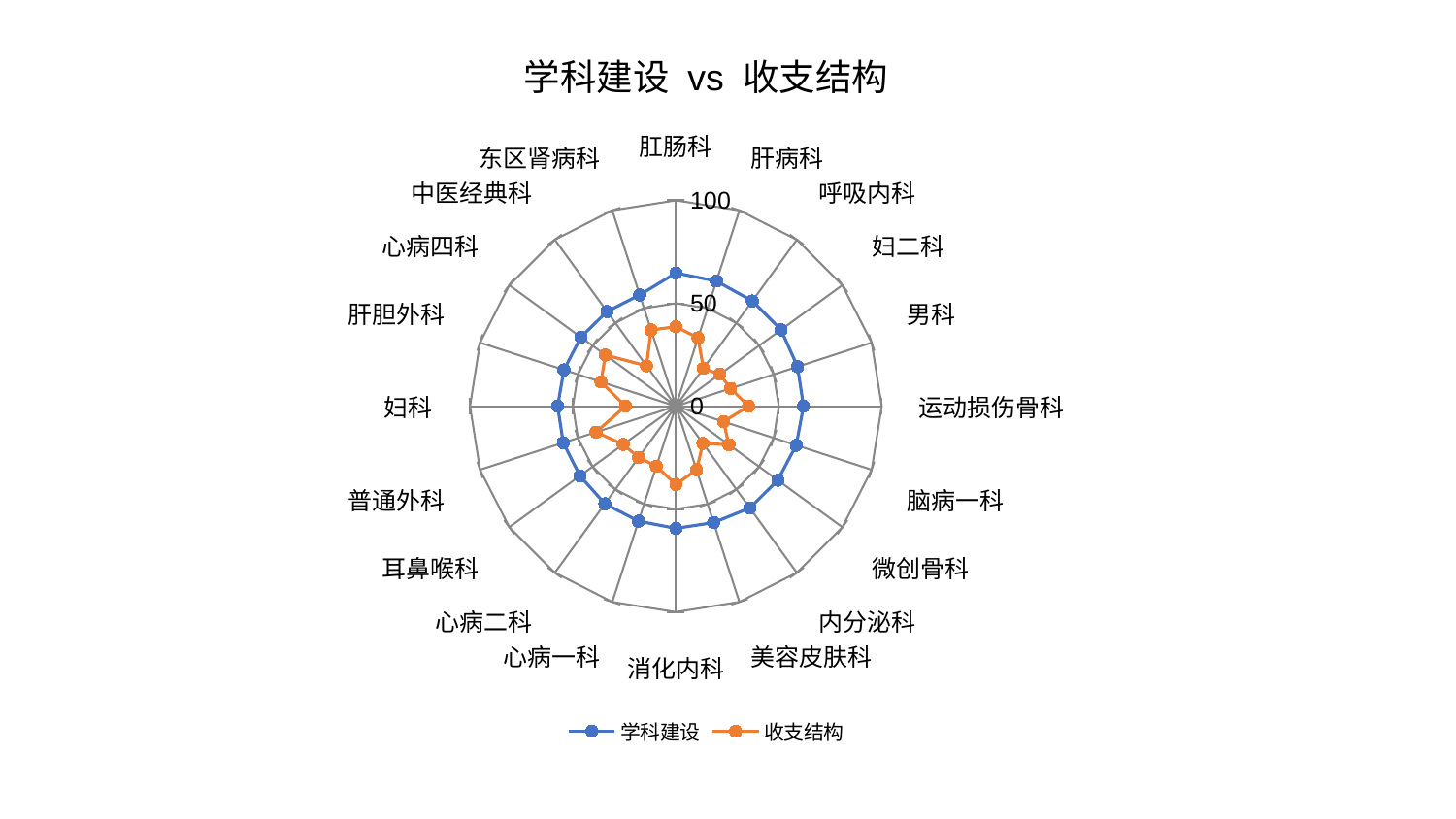

### Chart: 学科建设 vs 收支结构

| Category | 学科建设 | 收支结构 |
|---|---|---|
| 肛肠科 | 64.70502704977709 | 38.62811763868206 |
| 肝病科 | 63.888680918631486 | 34.905624244944654 |
| 呼吸内科 | 63.193868596329985 | 22.741092332870444 |
| 妇二科 | 63.174579340859175 | 26.425743156740552 |
| 男科 | 62.16696332074464 | 27.990952775041418 |
| 运动损伤骨科 | 62.00771975365041 | 35.30412611086301 |
| 脑病一科 | 61.4934687352056 | 24.400363739644717 |
| 微创骨科 | 61.18600884629828 | 31.882567712339497 |
| 内分泌科 | 61.14881233699916 | 22.374983543536317 |
| 美容皮肤科 | 59.46520972678397 | 32.552546587775275 |
| 消化内科 | 59.366861298035595 | 38.019690596027914 |
| 心病一科 | 58.7263887840355 | 30.70586355123595 |
| 心病二科 | 58.62473047095359 | 30.795354890910563 |
| 耳鼻喉科 | 57.5757223707084 | 31.635724626497232 |
| 普通外科 | 57.51558134387369 | 40.7536944424617 |
| 妇科 | 57.41419453482108 | 24.449070753157823 |
| 肝胆外科 | 57.16671502702316 | 38.223431575680756 |
| 心病四科 | 57.05341937768085 | 42.305531126205295 |
| 中医经典科 | 56.874564755647654 | 24.241955909133242 |
| 东区肾病科 | 56.82891781559769 | 38.92778063752587 |
19